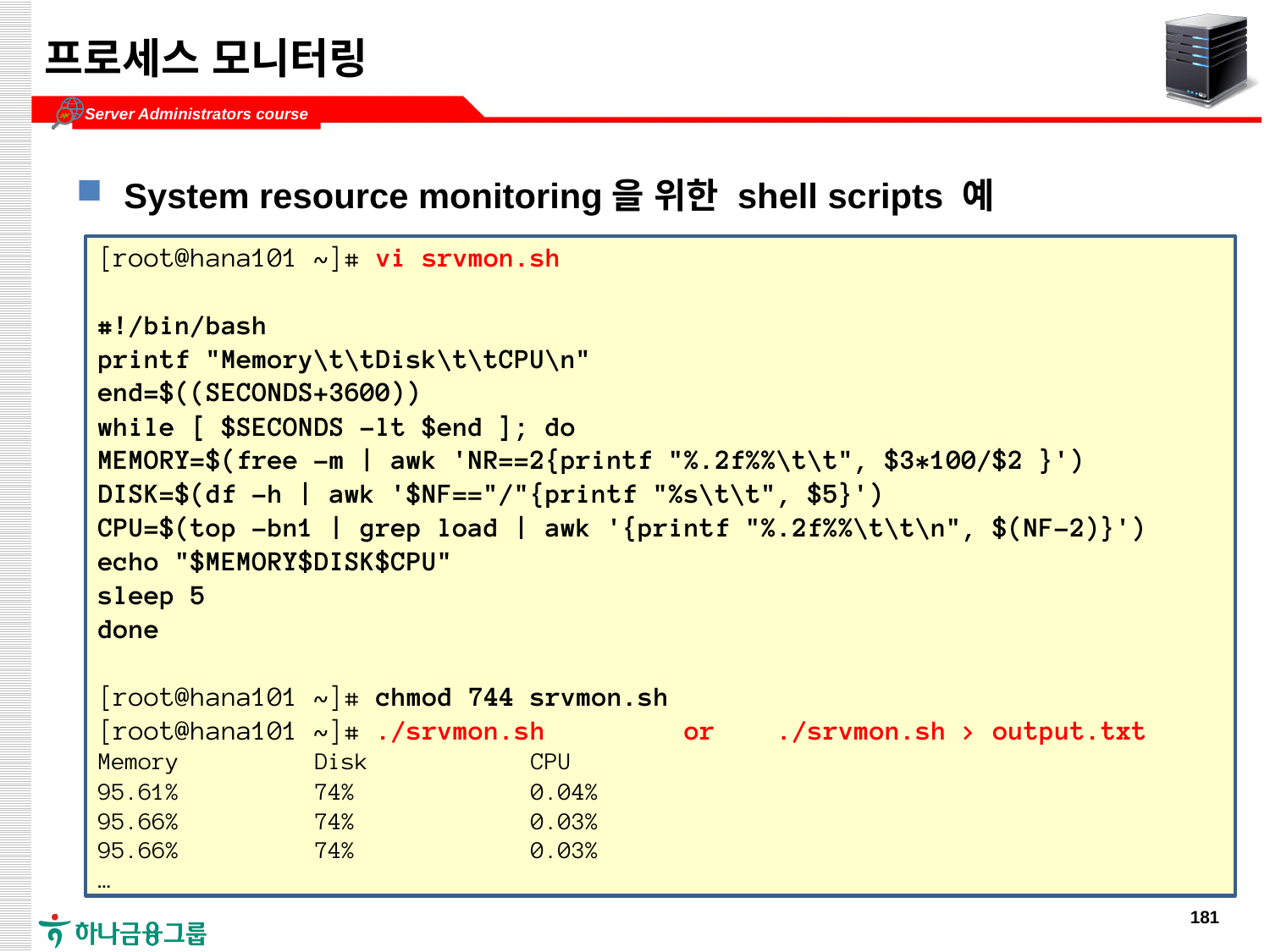

# 프로세스 모니터링
System resource monitoring을 위한 shell scripts 예

[root@hana101 ~]# vi srvmon.sh

#!/bin/bash
printf "Memory\t\tDisk\t\tCPU\n"
end=$((SECONDS+3600))
while [ $SECONDS -lt $end ]; do
MEMORY=$(free -m | awk 'NR==2{printf "%.2f%%\t\t", $3*100/$2 }')
DISK=$(df -h | awk '$NF=="/"{printf "%s\t\t", $5}')
CPU=$(top -bn1 | grep load | awk '{printf "%.2f%%\t\t\n", $(NF-2)}')
echo "$MEMORY$DISK$CPU"
sleep 5
done

[root@hana101 ~]# chmod 744 srvmon.sh
[root@hana101 ~]# ./srvmon.sh         or    ./srvmon.sh > output.txt
Memory          Disk            CPU
95.61%          74%             0.04%
95.66%          74%             0.03%
95.66%          74%             0.03%
…